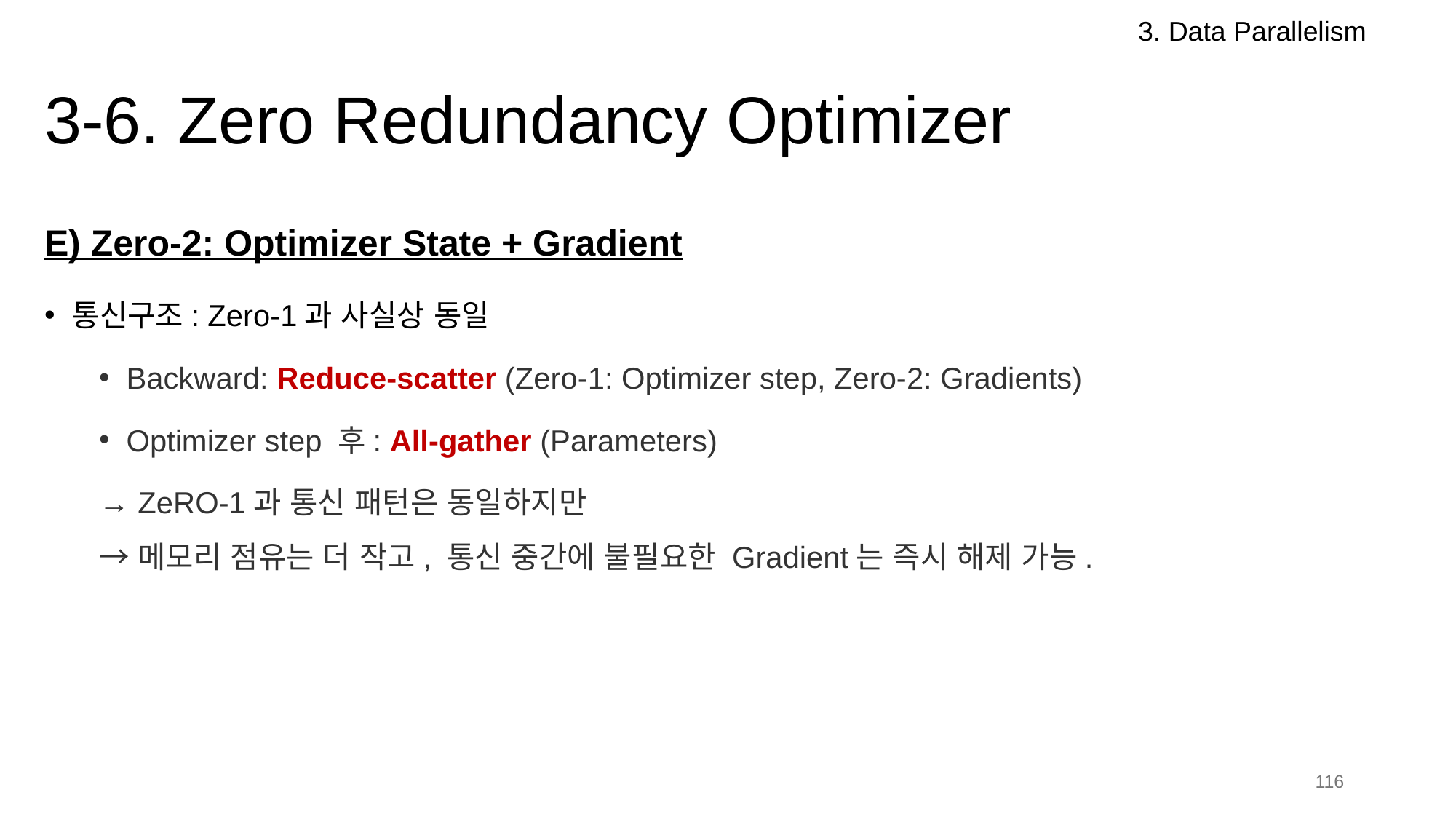

3. Data Parallelism
# 3-6. Zero Redundancy Optimizer
E) Zero-2: Optimizer State + Gradient
통신구조: Zero-1과 사실상 동일
Backward: Reduce-scatter (Zero-1: Optimizer step, Zero-2: Gradients)
Optimizer step 후: All-gather (Parameters)
→ ZeRO-1과 통신 패턴은 동일하지만
→ 메모리 점유는 더 작고, 통신 중간에 불필요한 Gradient는 즉시 해제 가능.

116